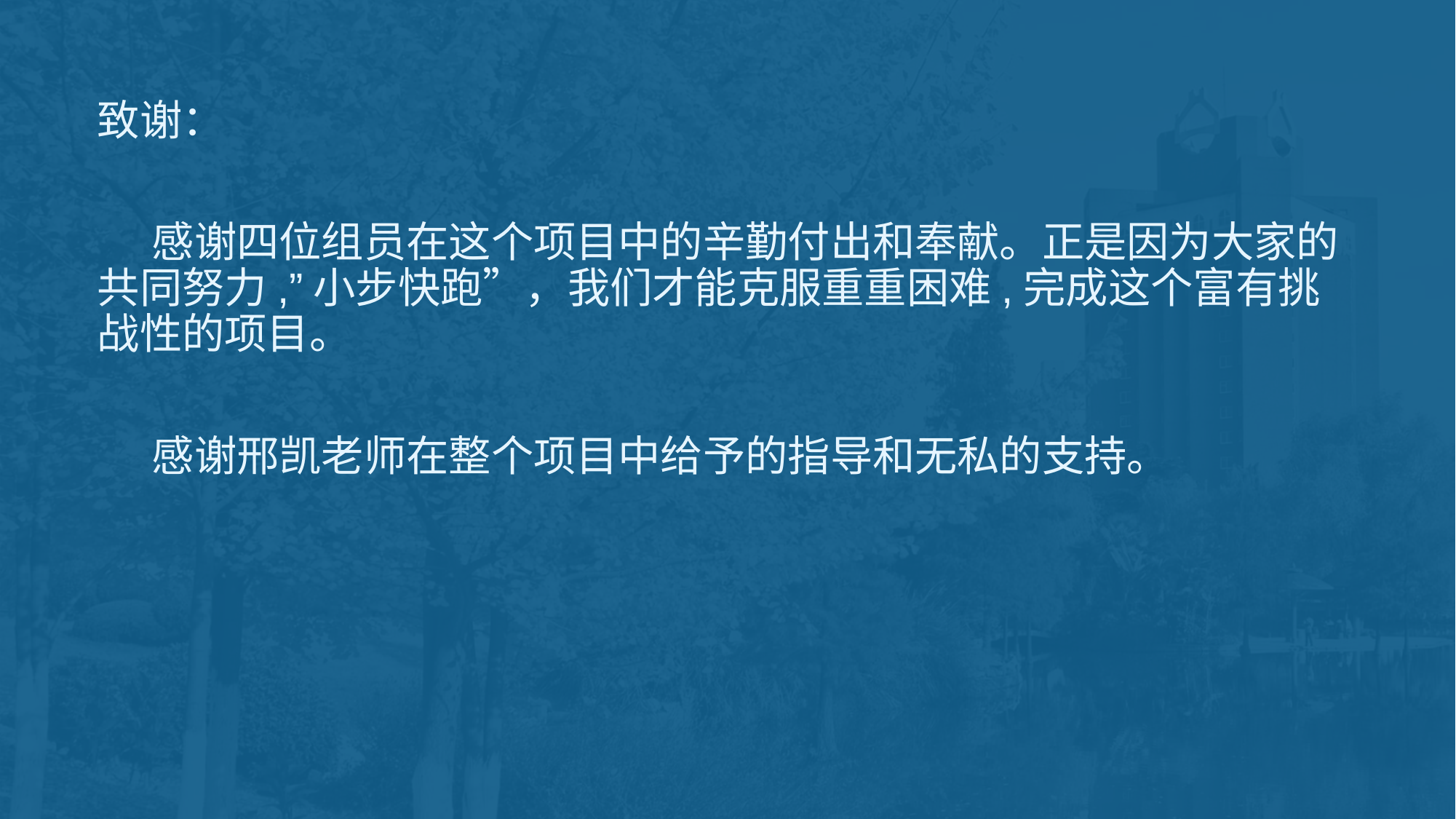

致谢：

感谢四位组员在这个项目中的辛勤付出和奉献。正是因为大家的共同努力,”小步快跑”，我们才能克服重重困难,完成这个富有挑战性的项目。

感谢邢凯老师在整个项目中给予的指导和无私的支持。